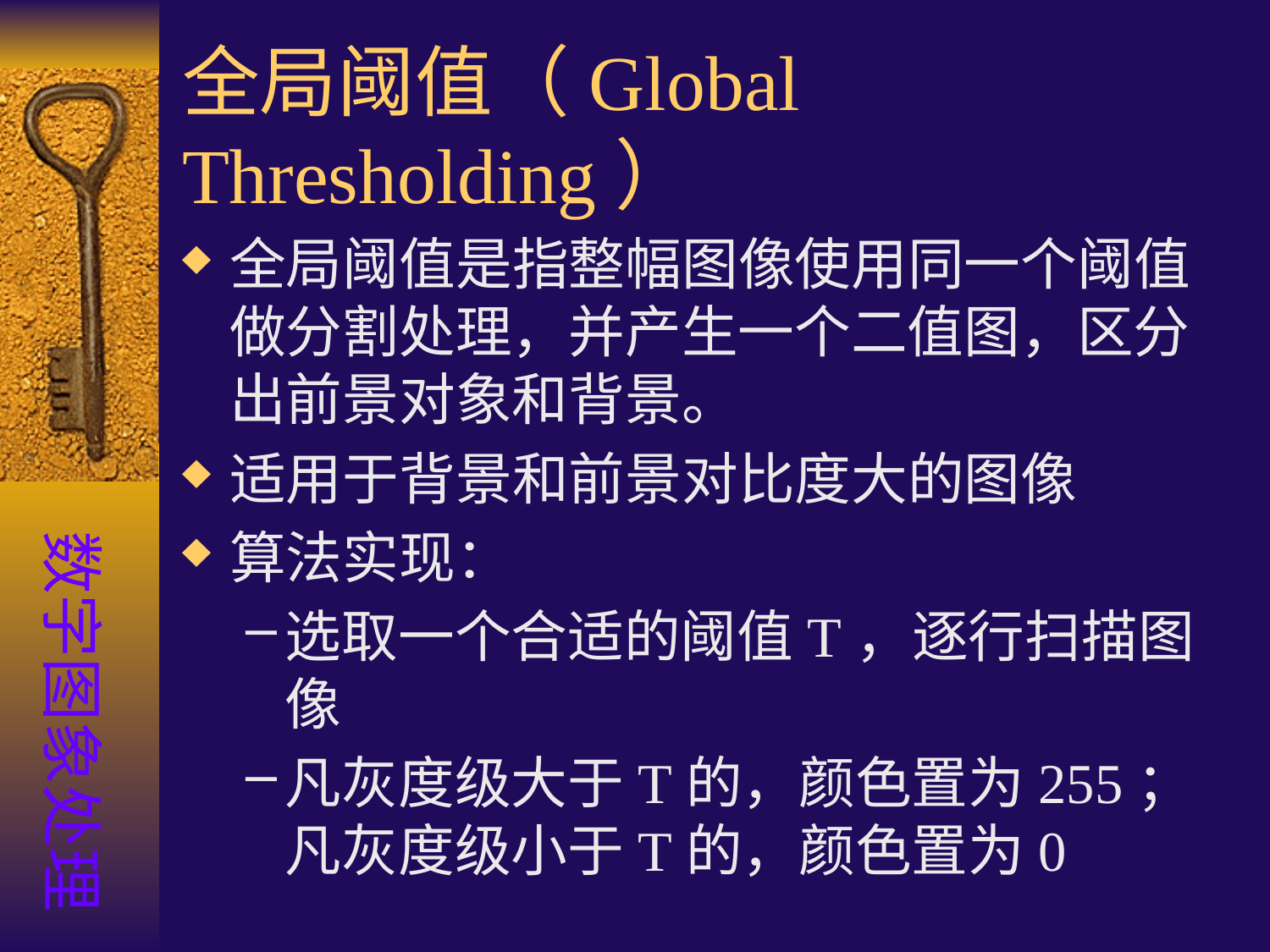

# 全局阈值（Global Thresholding）
全局阈值是指整幅图像使用同一个阈值做分割处理，并产生一个二值图，区分出前景对象和背景。
适用于背景和前景对比度大的图像
算法实现：
选取一个合适的阈值T，逐行扫描图像
凡灰度级大于T的，颜色置为255；凡灰度级小于T的，颜色置为0
数字图象处理